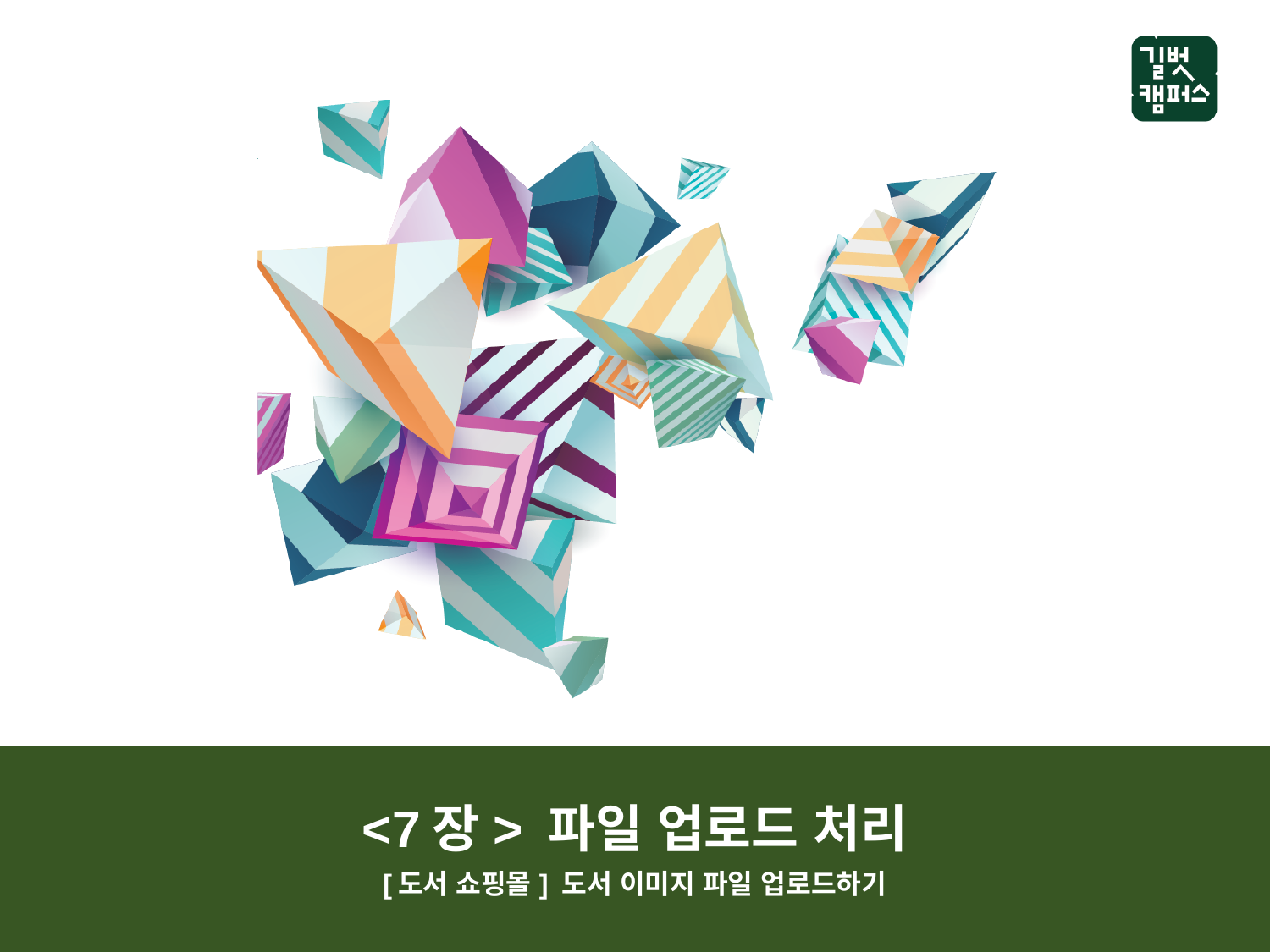

<7장> 파일 업로드 처리
[도서 쇼핑몰] 도서 이미지 파일 업로드하기
<1장> 전기의 기본 개념과 팅커캐드